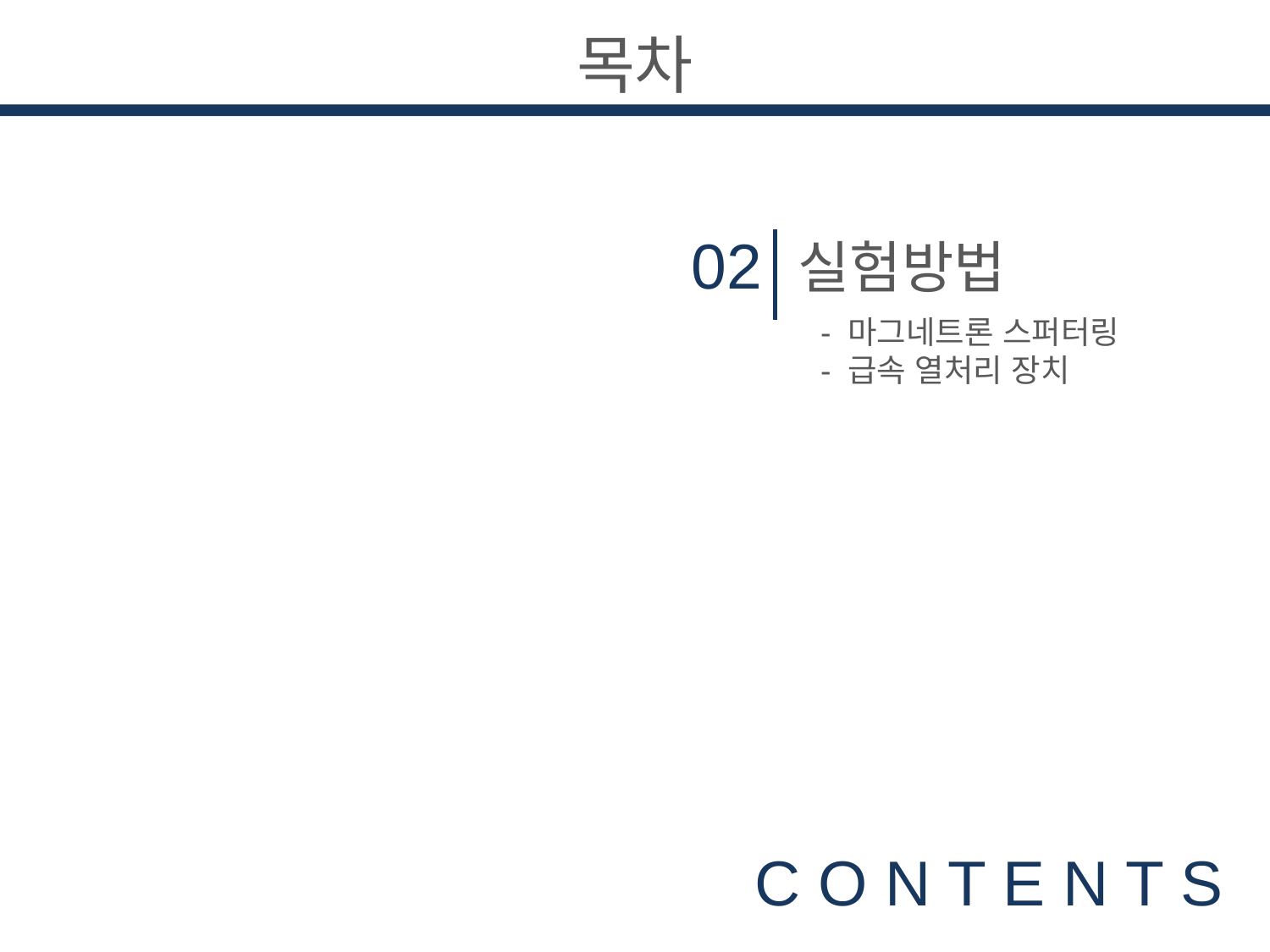

목차

02
실험방법
- 마그네트론 스퍼터링
- 급속 열처리 장치
C O N T E N T S